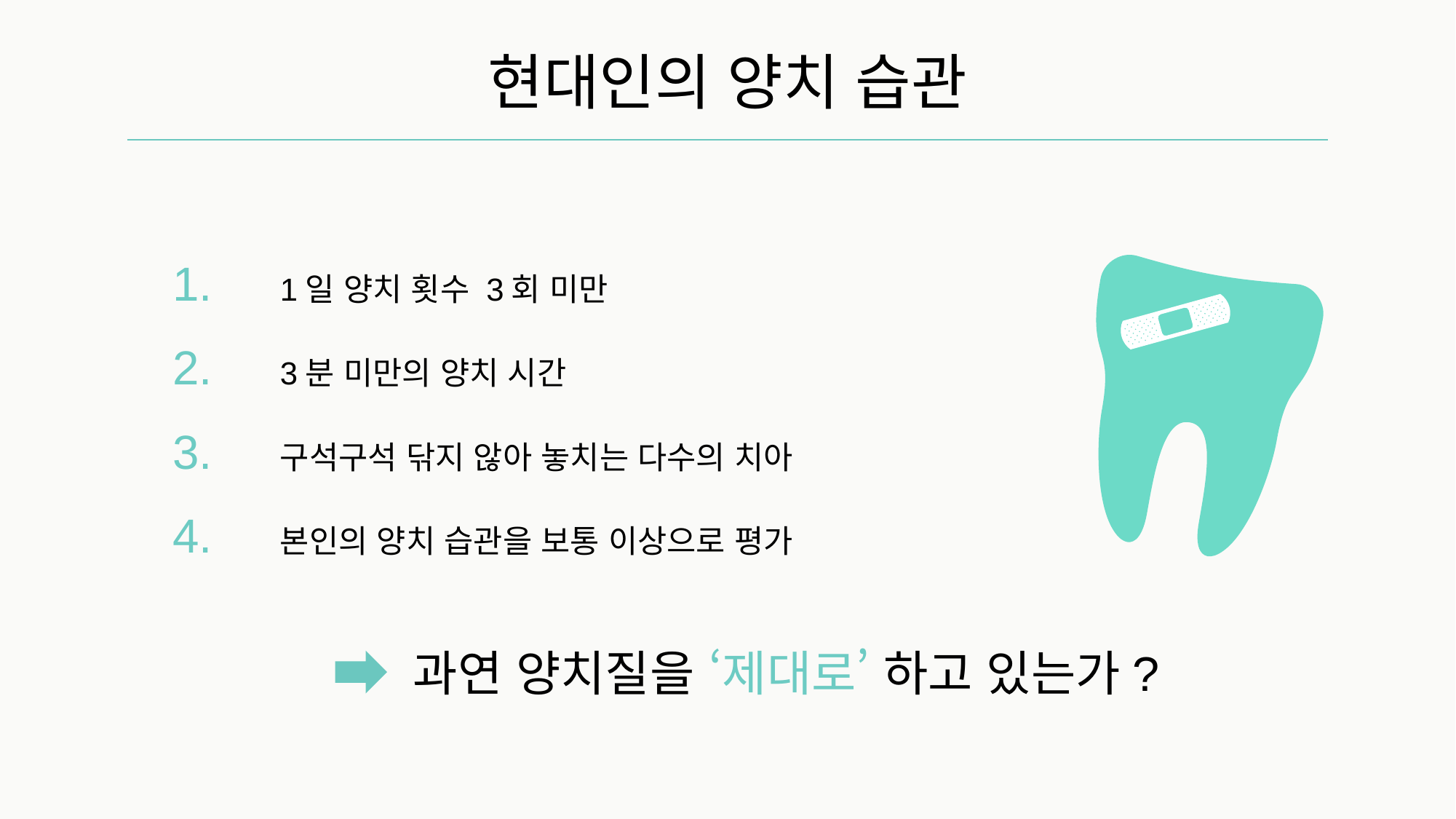

현대인의 양치 습관
1일 양치 횟수 3회 미만
3분 미만의 양치 시간
구석구석 닦지 않아 놓치는 다수의 치아
본인의 양치 습관을 보통 이상으로 평가

과연 양치질을 ‘제대로’ 하고 있는가?